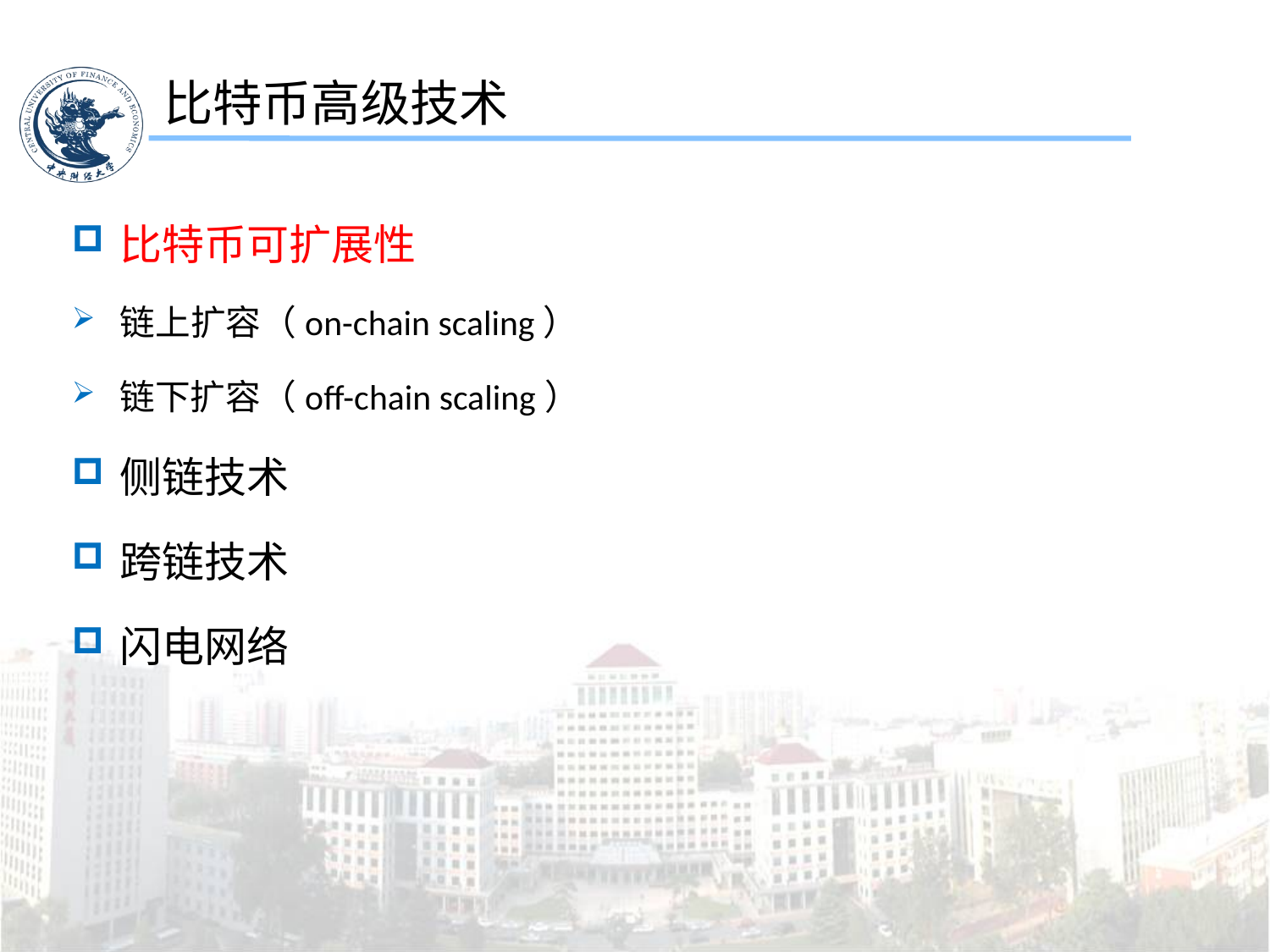

比特币高级技术
比特币可扩展性
链上扩容（on-chain scaling）
链下扩容（off-chain scaling）
侧链技术
跨链技术
闪电网络